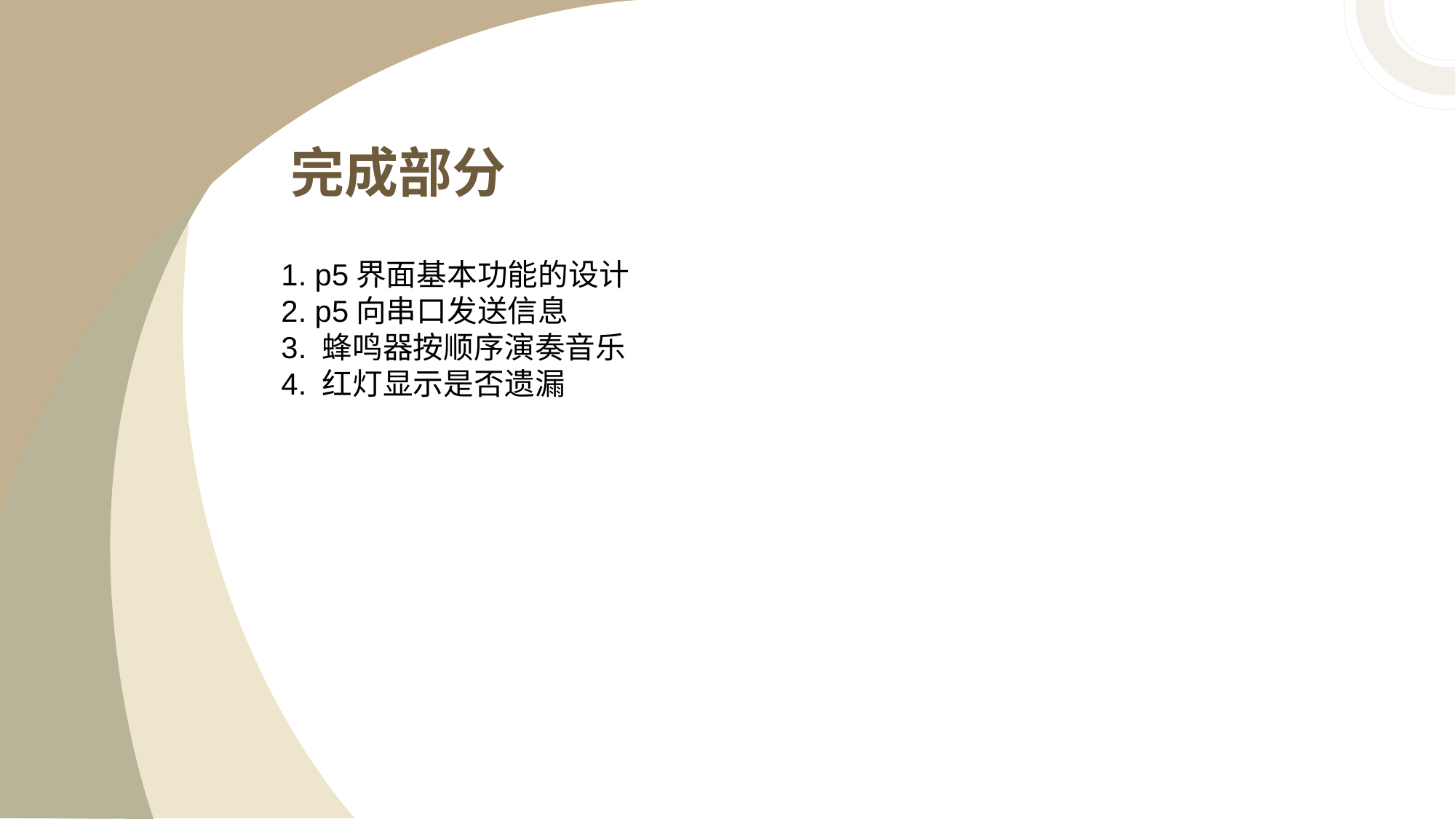

完成部分
1. p5界面基本功能的设计
2. p5向串口发送信息
3. 蜂鸣器按顺序演奏音乐
4. 红灯显示是否遗漏